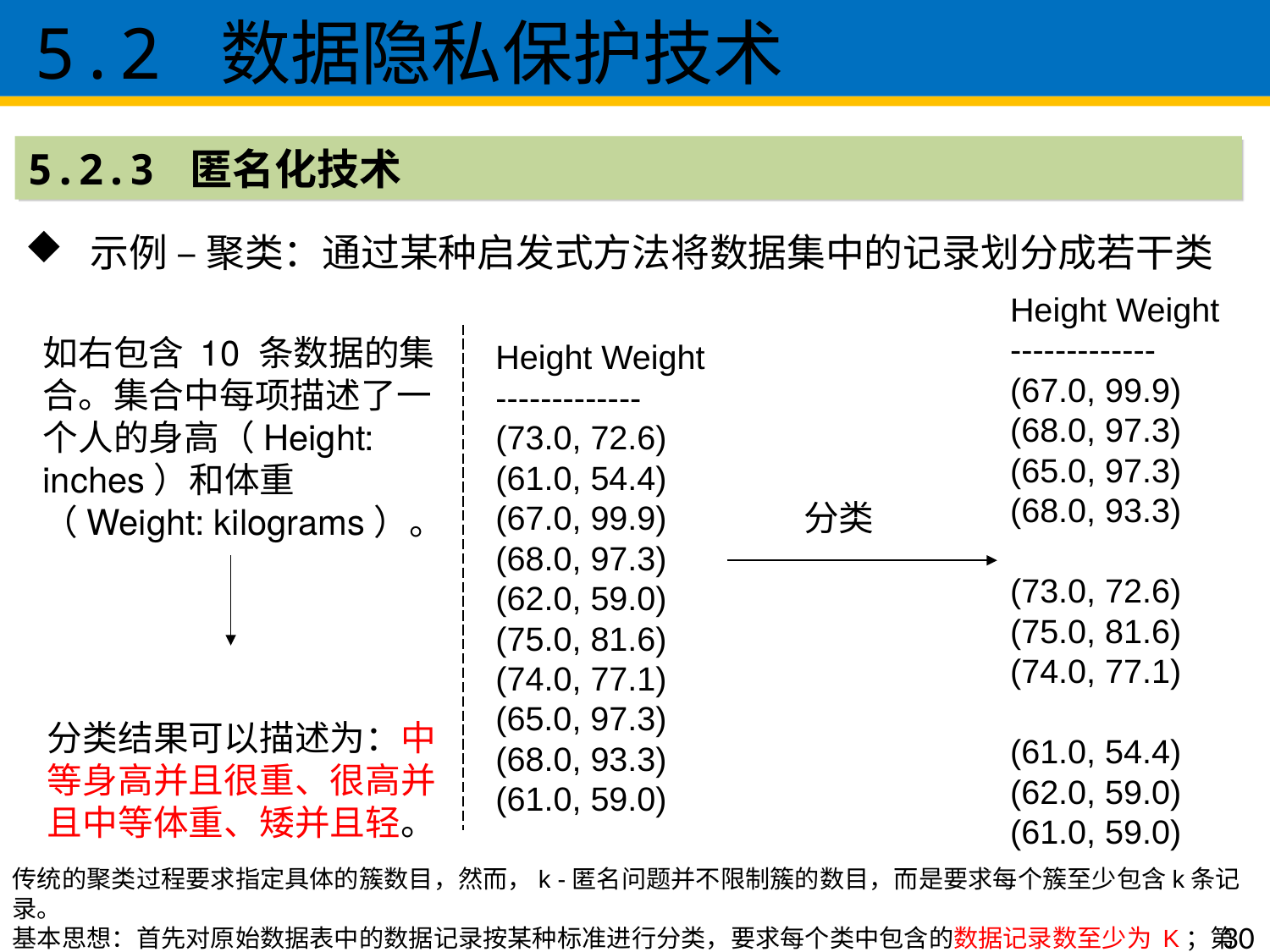

5.2 数据隐私保护技术
5.2.3 匿名化技术
 示例 – 聚类：通过某种启发式方法将数据集中的记录划分成若干类
Height Weight
-------------
(67.0, 99.9)
(68.0, 97.3)
(65.0, 97.3)
(68.0, 93.3)

(73.0, 72.6)
(75.0, 81.6)
(74.0, 77.1)

(61.0, 54.4)
(62.0, 59.0)
(61.0, 59.0)
如右包含 10 条数据的集合。集合中每项描述了一个人的身高（Height: inches）和体重（Weight: kilograms）。
Height Weight
-------------
(73.0, 72.6)
(61.0, 54.4)
(67.0, 99.9)
(68.0, 97.3)
(62.0, 59.0)
(75.0, 81.6)
(74.0, 77.1)
(65.0, 97.3)
(68.0, 93.3)
(61.0, 59.0)
分类
分类结果可以描述为：中等身高并且很重、很高并且中等体重、矮并且轻。
传统的聚类过程要求指定具体的簇数目，然而，k -匿名问题并不限制簇的数目，而是要求每个簇至少包含k条记录。
基本思想：首先对原始数据表中的数据记录按某种标准进行分类，要求每个类中包含的数据记录数至少为 K；第二步是使用类的质心代替类内的数据记录，从而完成 K-匿名。
30